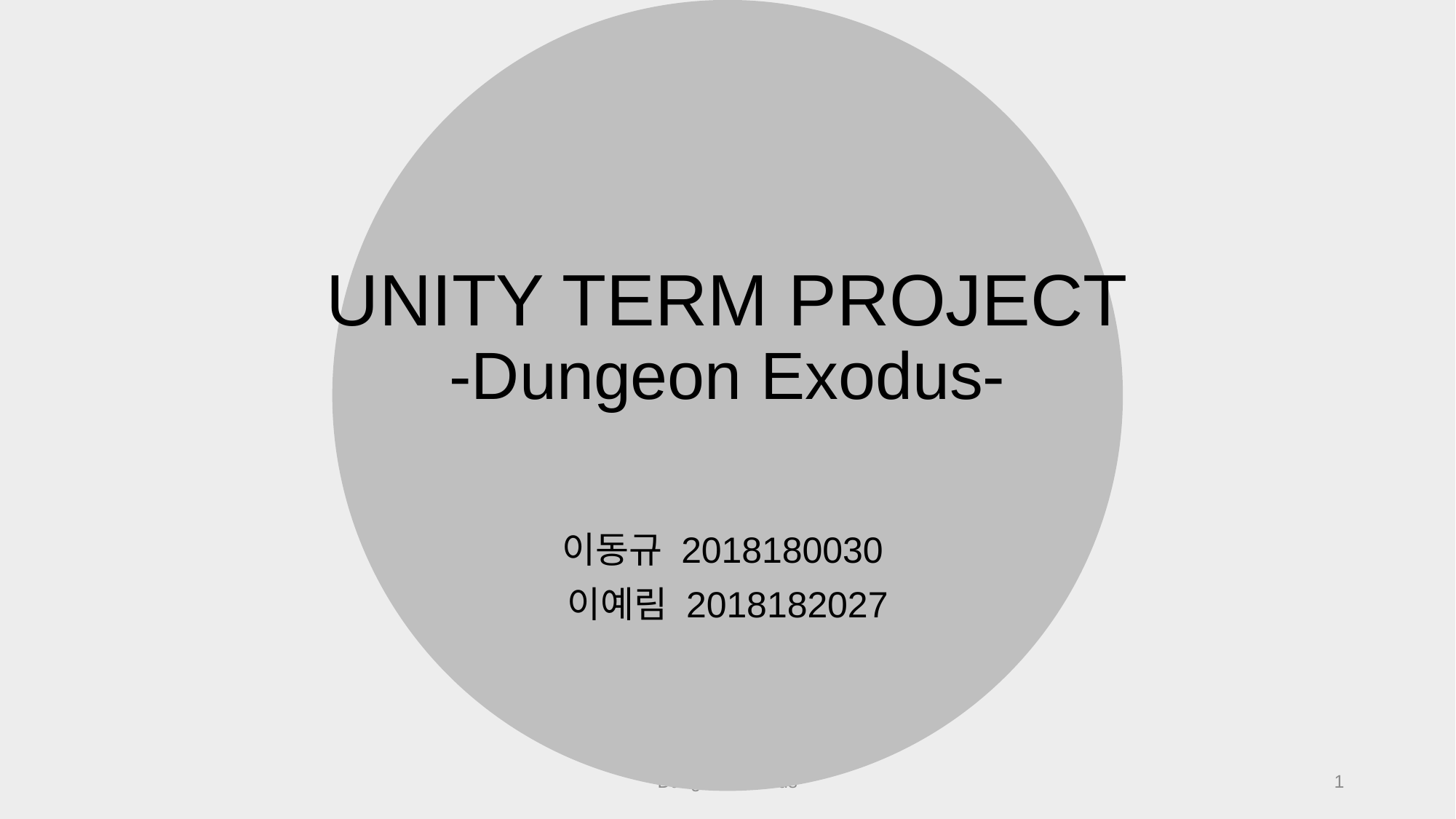

# UNITY TERM PROJECT -Dungeon Exodus-
이동규 2018180030
이예림 2018182027
Dungeon Exodus
1